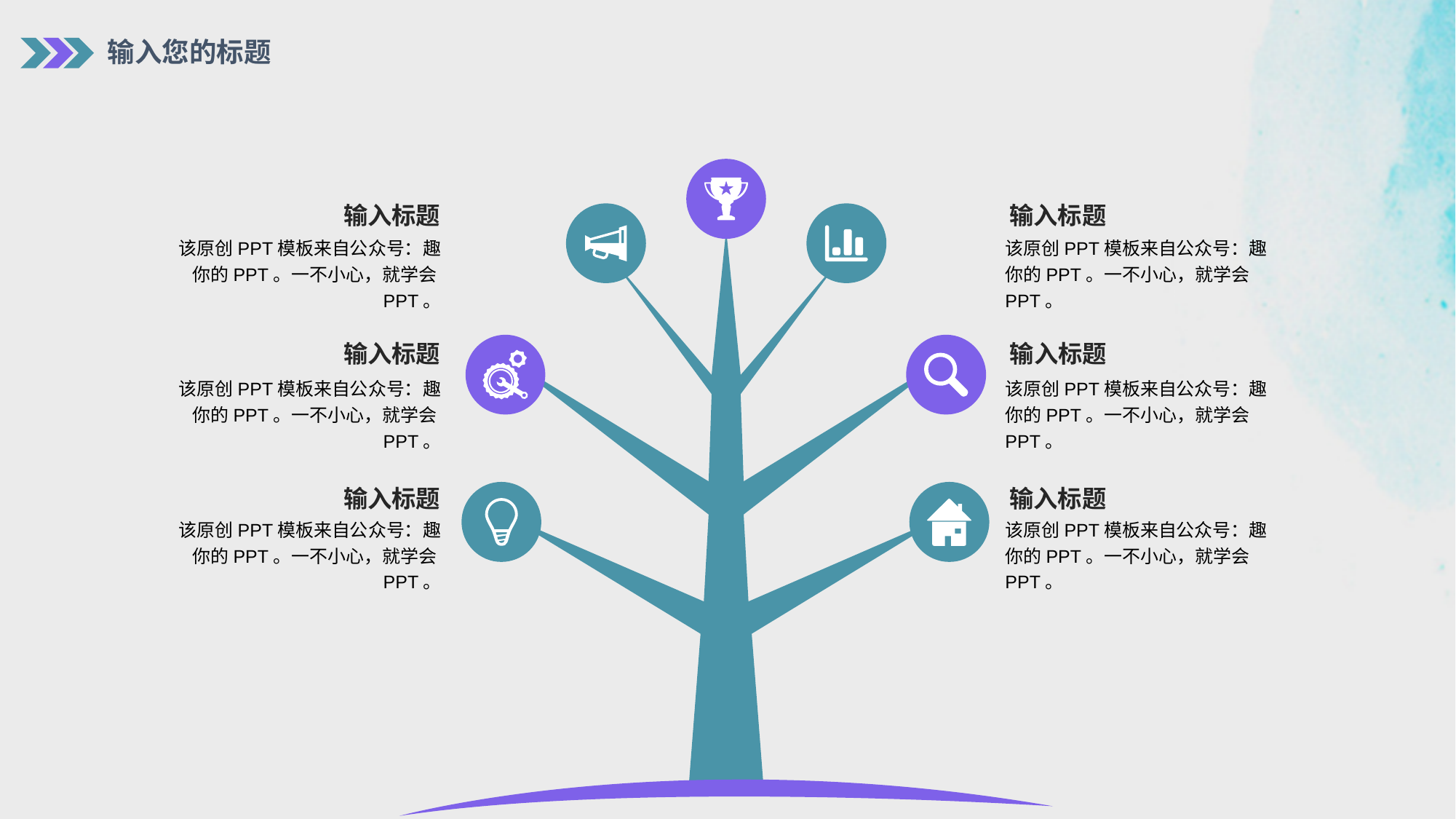

输入您的标题

输入标题
输入标题

该原创PPT模板来自公众号：趣你的PPT。一不小心，就学会PPT。
该原创PPT模板来自公众号：趣你的PPT。一不小心，就学会PPT。

输入标题
输入标题

该原创PPT模板来自公众号：趣你的PPT。一不小心，就学会PPT。
该原创PPT模板来自公众号：趣你的PPT。一不小心，就学会PPT。

输入标题
输入标题

该原创PPT模板来自公众号：趣你的PPT。一不小心，就学会PPT。
该原创PPT模板来自公众号：趣你的PPT。一不小心，就学会PPT。